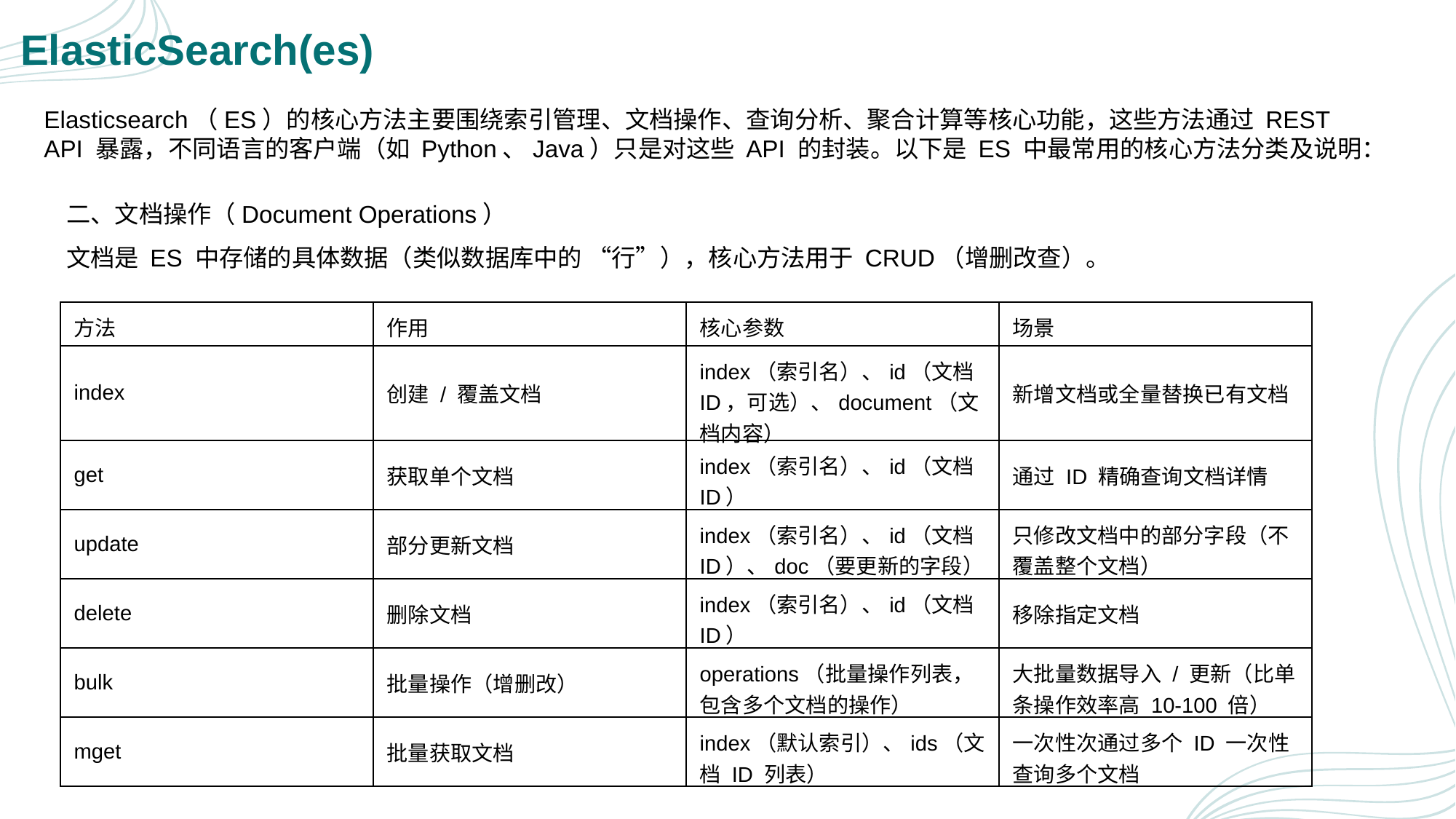

# ElasticSearch(es)
Elasticsearch（ES）的核心方法主要围绕索引管理、文档操作、查询分析、聚合计算等核心功能，这些方法通过 REST API 暴露，不同语言的客户端（如 Python、Java）只是对这些 API 的封装。以下是 ES 中最常用的核心方法分类及说明：
二、文档操作（Document Operations）
文档是 ES 中存储的具体数据（类似数据库中的 “行”），核心方法用于 CRUD（增删改查）。
| 方法 | 作用 | 核心参数 | 场景 |
| --- | --- | --- | --- |
| index | 创建 / 覆盖文档 | index（索引名）、id（文档 ID，可选）、document（文档内容） | 新增文档或全量替换已有文档 |
| get | 获取单个文档 | index（索引名）、id（文档 ID） | 通过 ID 精确查询文档详情 |
| update | 部分更新文档 | index（索引名）、id（文档 ID）、doc（要更新的字段） | 只修改文档中的部分字段（不覆盖整个文档） |
| delete | 删除文档 | index（索引名）、id（文档 ID） | 移除指定文档 |
| bulk | 批量操作（增删改） | operations（批量操作列表，包含多个文档的操作） | 大批量数据导入 / 更新（比单条操作效率高 10-100 倍） |
| mget | 批量获取文档 | index（默认索引）、ids（文档 ID 列表） | 一次性次通过多个 ID 一次性查询多个文档 |